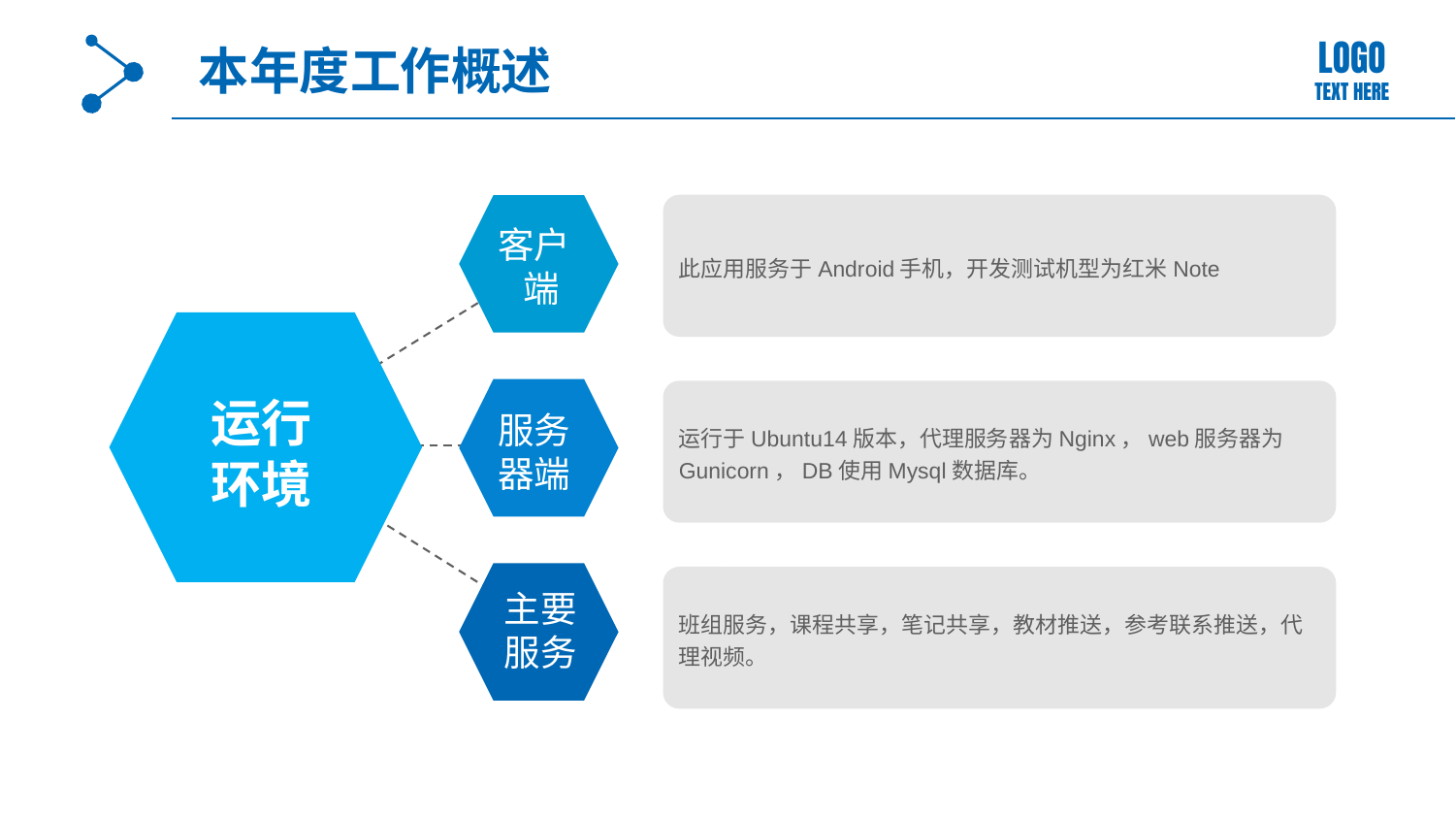

LOGO
TEXT HERE
本年度工作概述
此应用服务于Android手机，开发测试机型为红米Note

客户
  端

运行
环境

服务
器端
运行于Ubuntu14版本，代理服务器为Nginx，web服务器为Gunicorn，DB使用Mysql数据库。

主要
服务
班组服务，课程共享，笔记共享，教材推送，参考联系推送，代理视频。